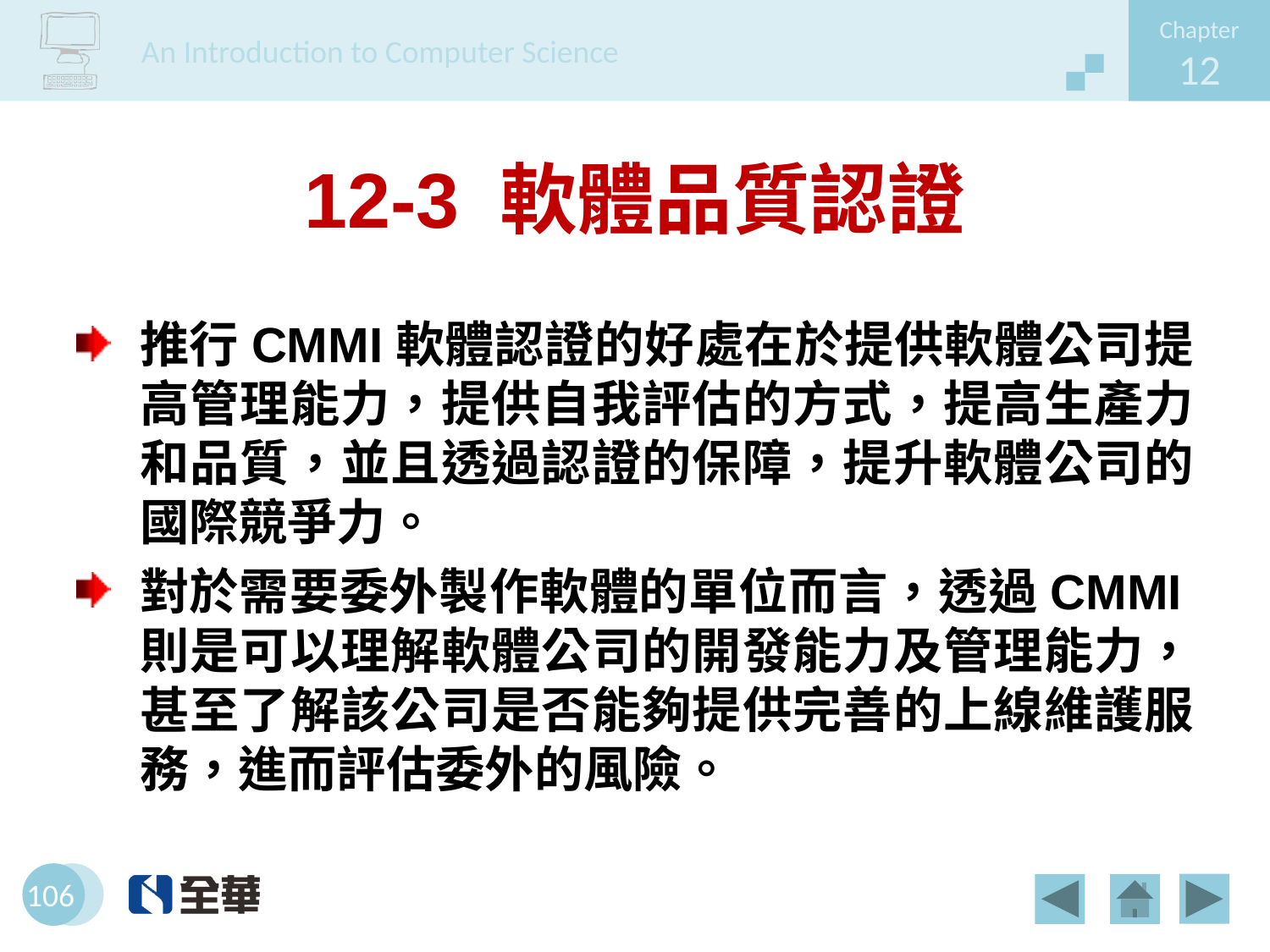

# 12-3 軟體品質認證
推行CMMI軟體認證的好處在於提供軟體公司提高管理能力，提供自我評估的方式，提高生產力和品質，並且透過認證的保障，提升軟體公司的國際競爭力。
對於需要委外製作軟體的單位而言，透過CMMI則是可以理解軟體公司的開發能力及管理能力，甚至了解該公司是否能夠提供完善的上線維護服務，進而評估委外的風險。